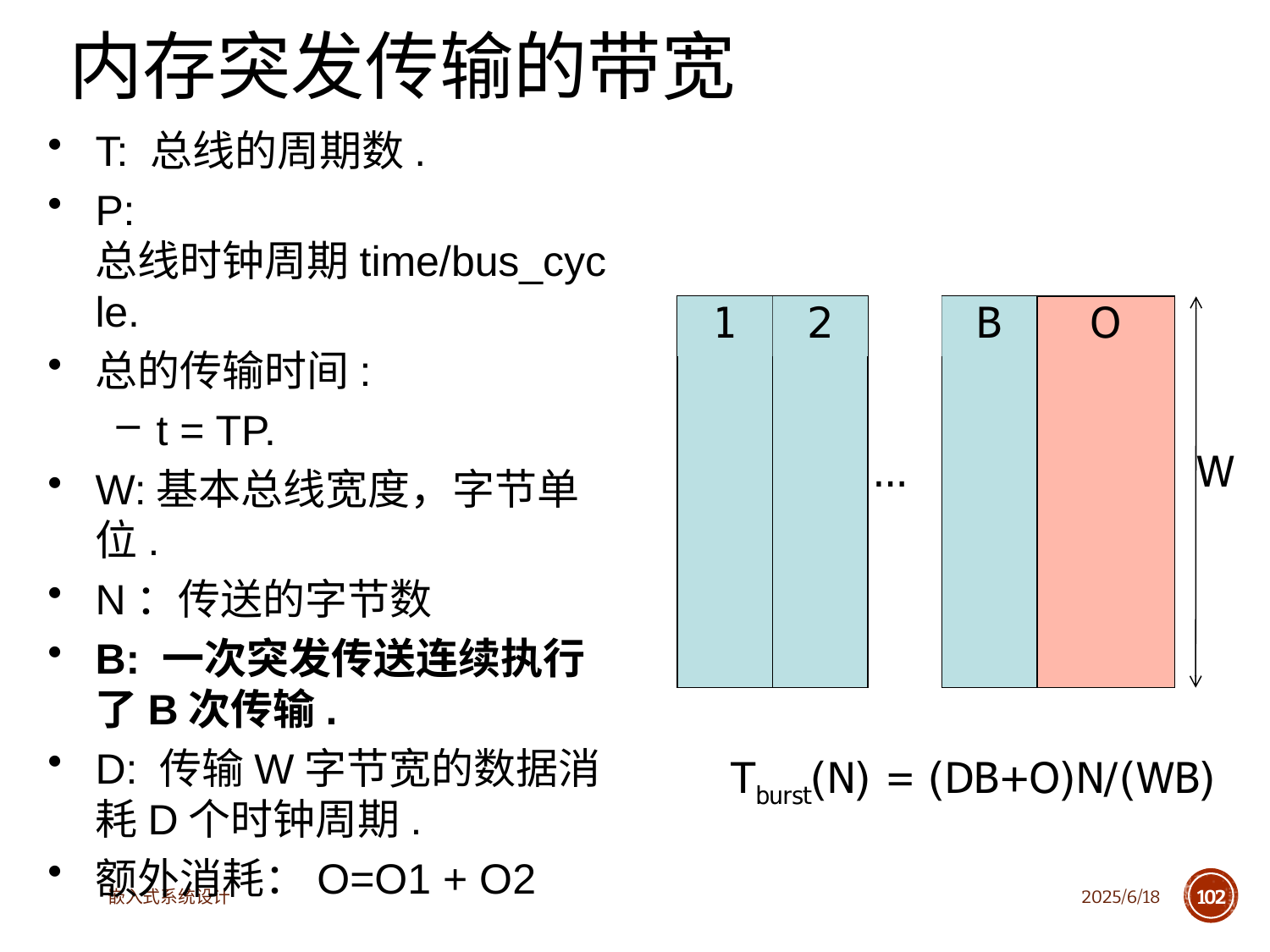

内存突发传输的带宽
T: 总线的周期数.
P: 总线时钟周期time/bus_cycle.
总的传输时间:
t = TP.
W:基本总线宽度，字节单位.
N：传送的字节数
B: 一次突发传送连续执行了B次传输.
D: 传输W字节宽的数据消耗D个时钟周期.
额外消耗：O=O1 + O2

1

2

B

O

…
W
Tburst(N) = (DB+O)N/(WB)
嵌入式系统设计
2025/6/18
102